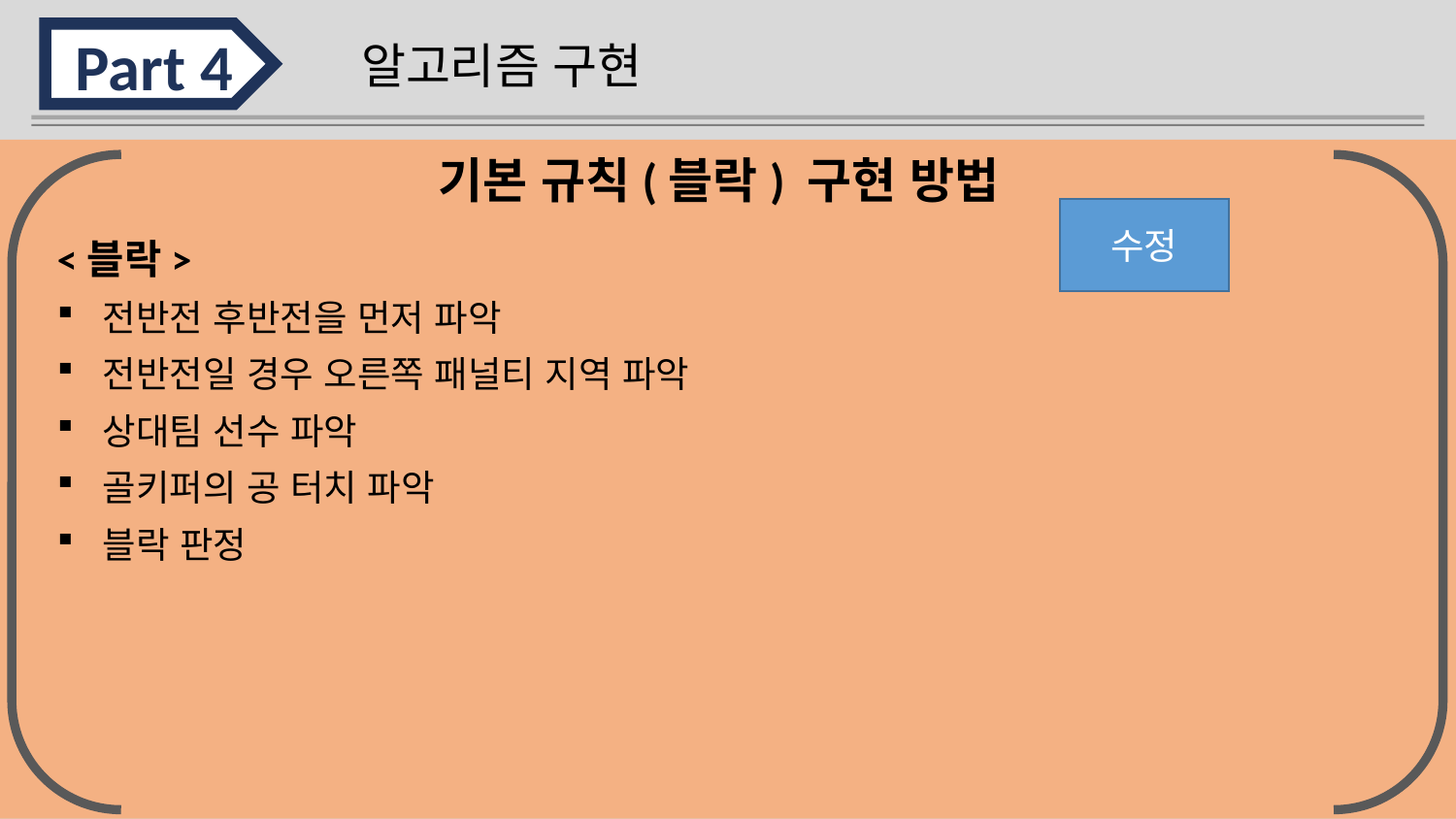

Part 4

알고리즘 구현

<블락>
전반전 후반전을 먼저 파악
전반전일 경우 오른쪽 패널티 지역 파악
상대팀 선수 파악
골키퍼의 공 터치 파악
블락 판정

기본 규칙(블락) 구현 방법

수정